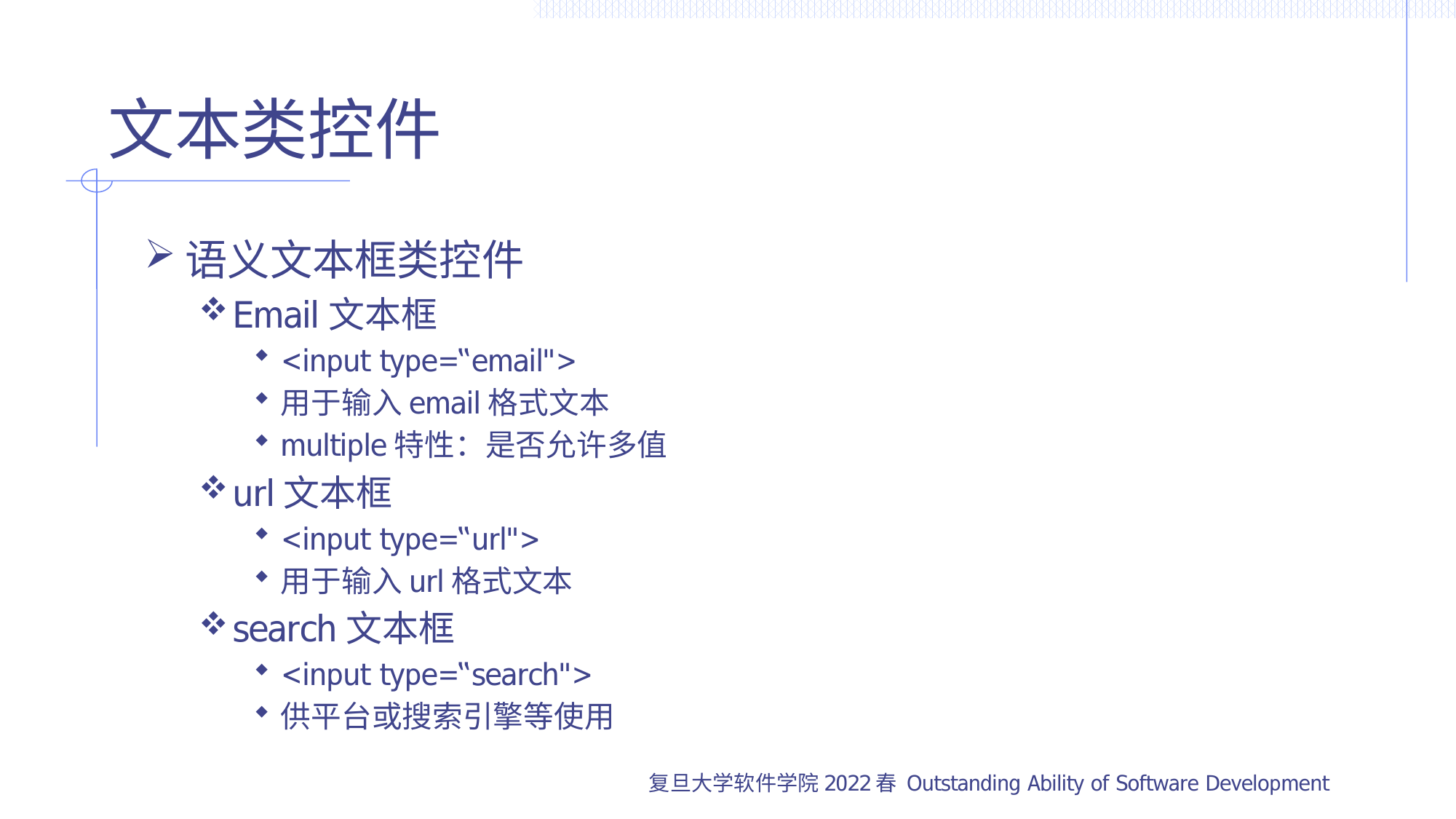

# 文本类控件
语义文本框类控件
Email文本框
<input type=“email">
用于输入email格式文本
multiple特性：是否允许多值
url文本框
<input type=“url">
用于输入url格式文本
search文本框
<input type=“search">
供平台或搜索引擎等使用